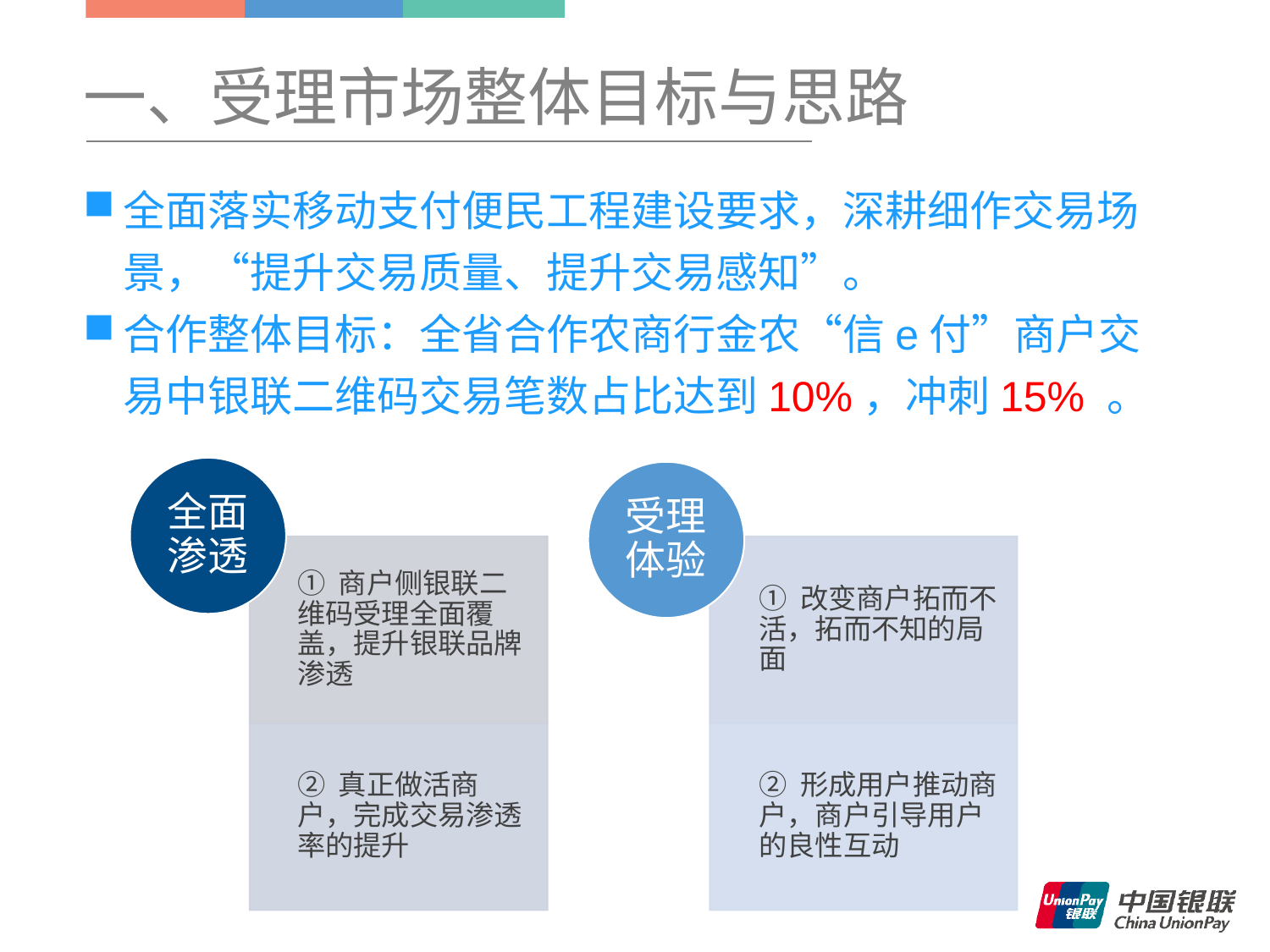

# 一、受理市场整体目标与思路
全面落实移动支付便民工程建设要求，深耕细作交易场景，“提升交易质量、提升交易感知”。
合作整体目标：全省合作农商行金农“信e付”商户交易中银联二维码交易笔数占比达到10%，冲刺15% 。
① 商户侧银联二维码受理全面覆盖，提升银联品牌渗透
② 真正做活商户，完成交易渗透率的提升
全面渗透
① 改变商户拓而不活，拓而不知的局面
② 形成用户推动商户，商户引导用户的良性互动
受理体验